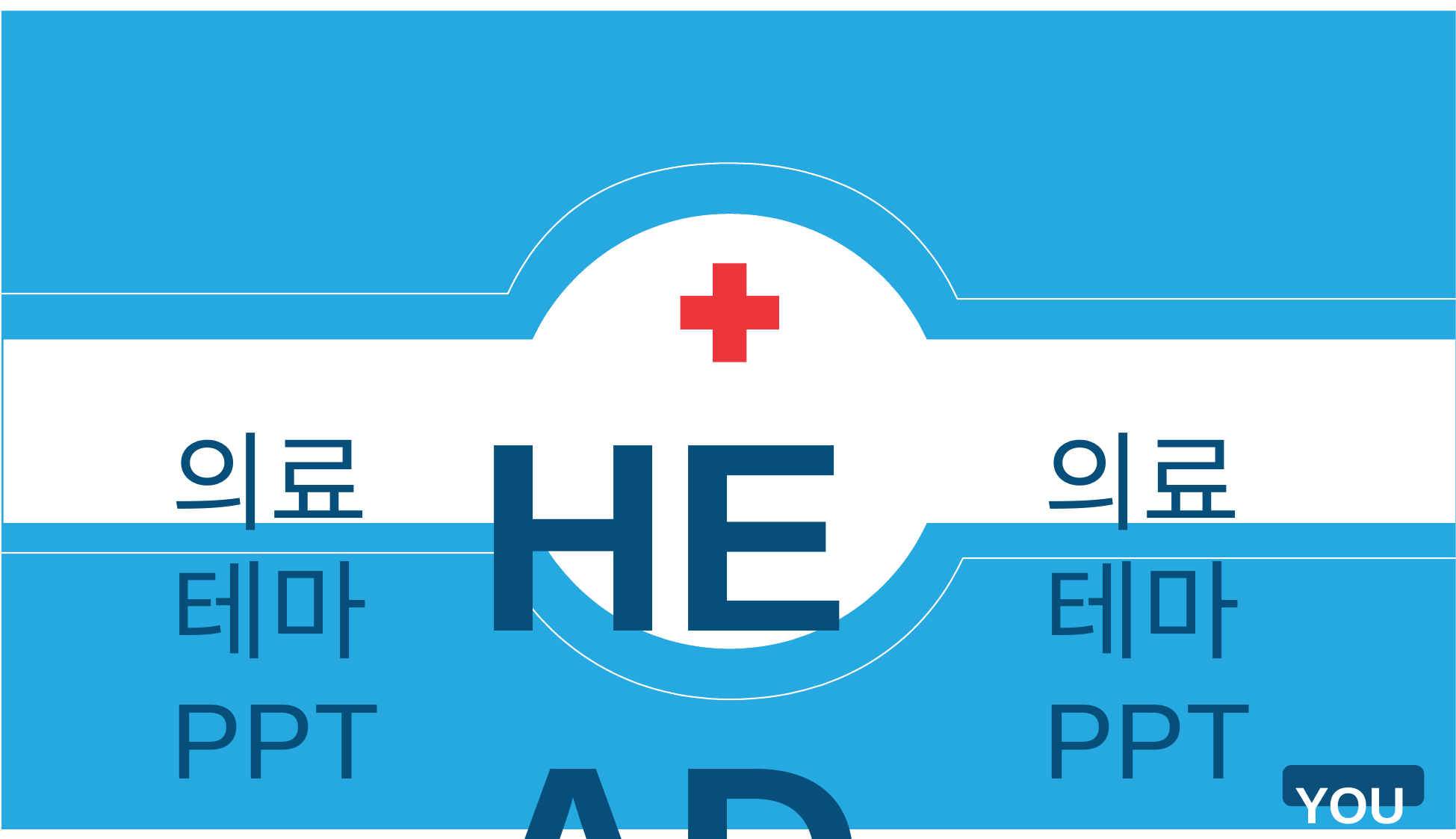

HEADLINE
의료테마 PPT
의료테마 PPT

YOUR LOGO